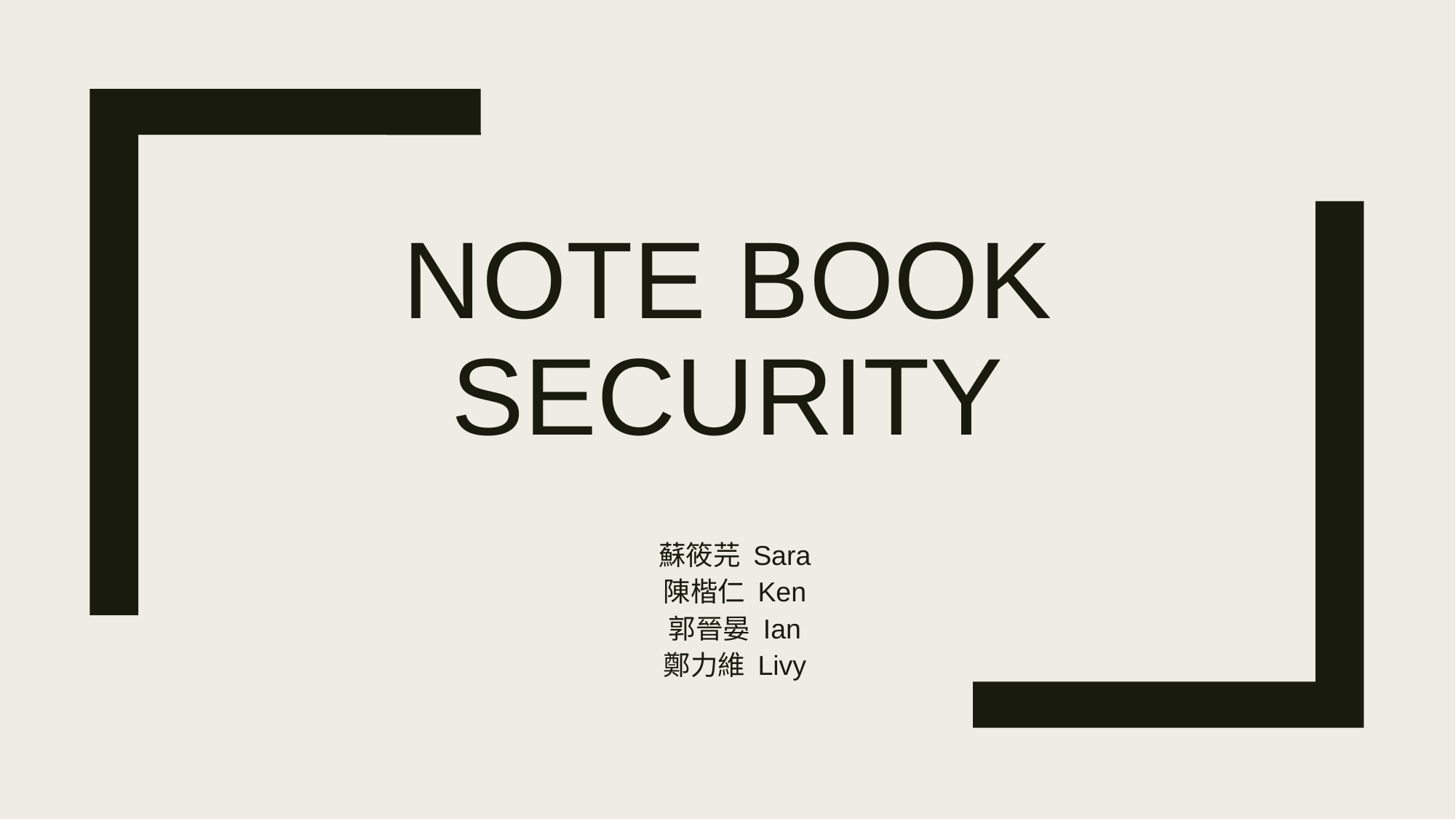

# Note Book Security
蘇筱芫 Sara
陳楷仁 Ken
郭晉晏 Ian
鄭力維 Livy